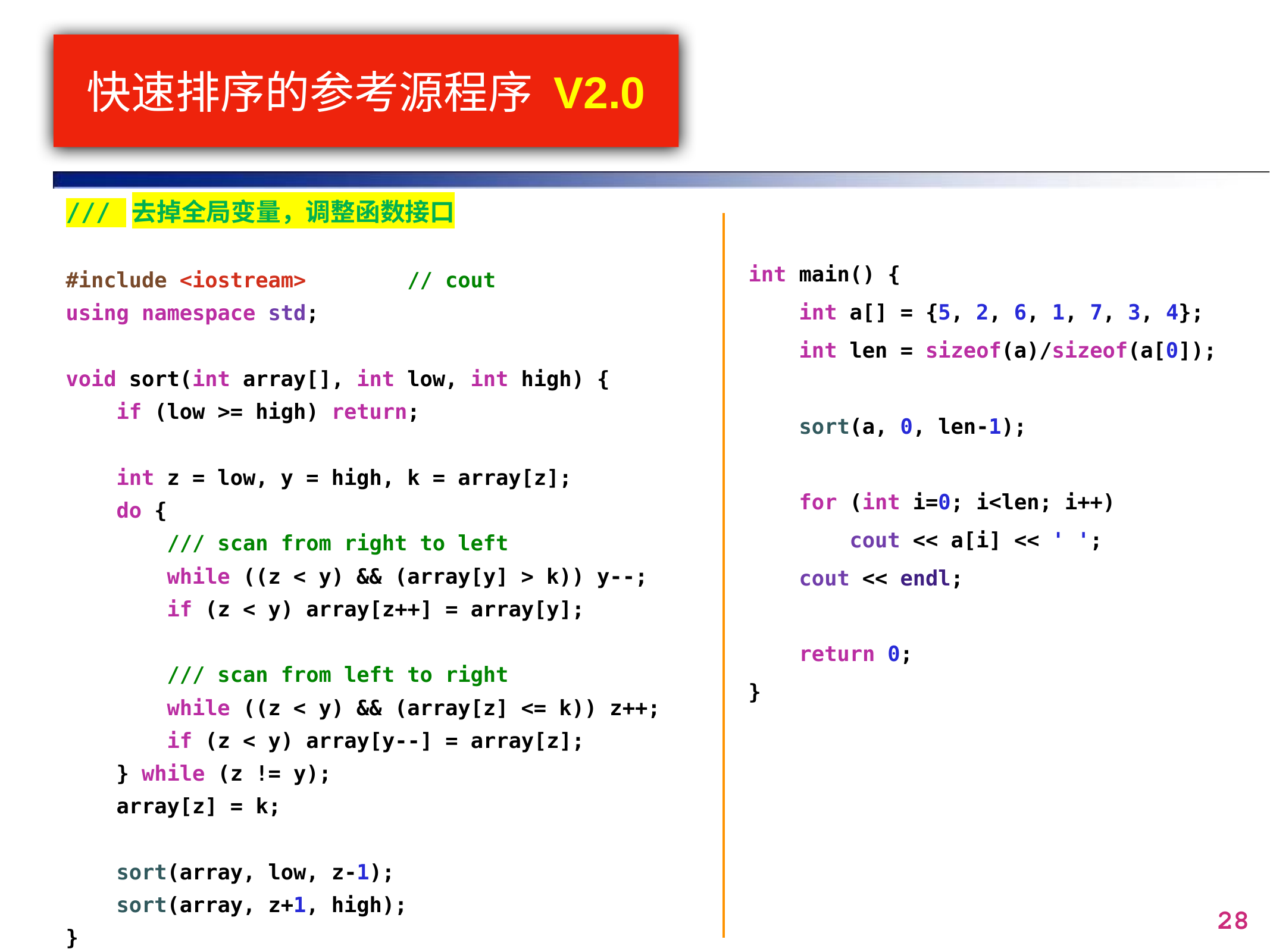

# 快速排序的参考源程序 V2.0
/// 去掉全局变量，调整函数接口

#include <iostream>        // cout
using namespace std;

void sort(int array[], int low, int high) {
    if (low >= high) return;

    int z = low, y = high, k = array[z];
    do {
        /// scan from right to left
        while ((z < y) && (array[y] > k)) y--;
        if (z < y) array[z++] = array[y];

        /// scan from left to right
        while ((z < y) && (array[z] <= k)) z++;
        if (z < y) array[y--] = array[z];
    } while (z != y);
    array[z] = k;

    sort(array, low, z-1);
    sort(array, z+1, high);
}

int main() {
    int a[] = {5, 2, 6, 1, 7, 3, 4};
    int len = sizeof(a)/sizeof(a[0]);

    sort(a, 0, len-1);

    for (int i=0; i<len; i++)
        cout << a[i] << ' ';
    cout << endl;

    return 0;
}
28